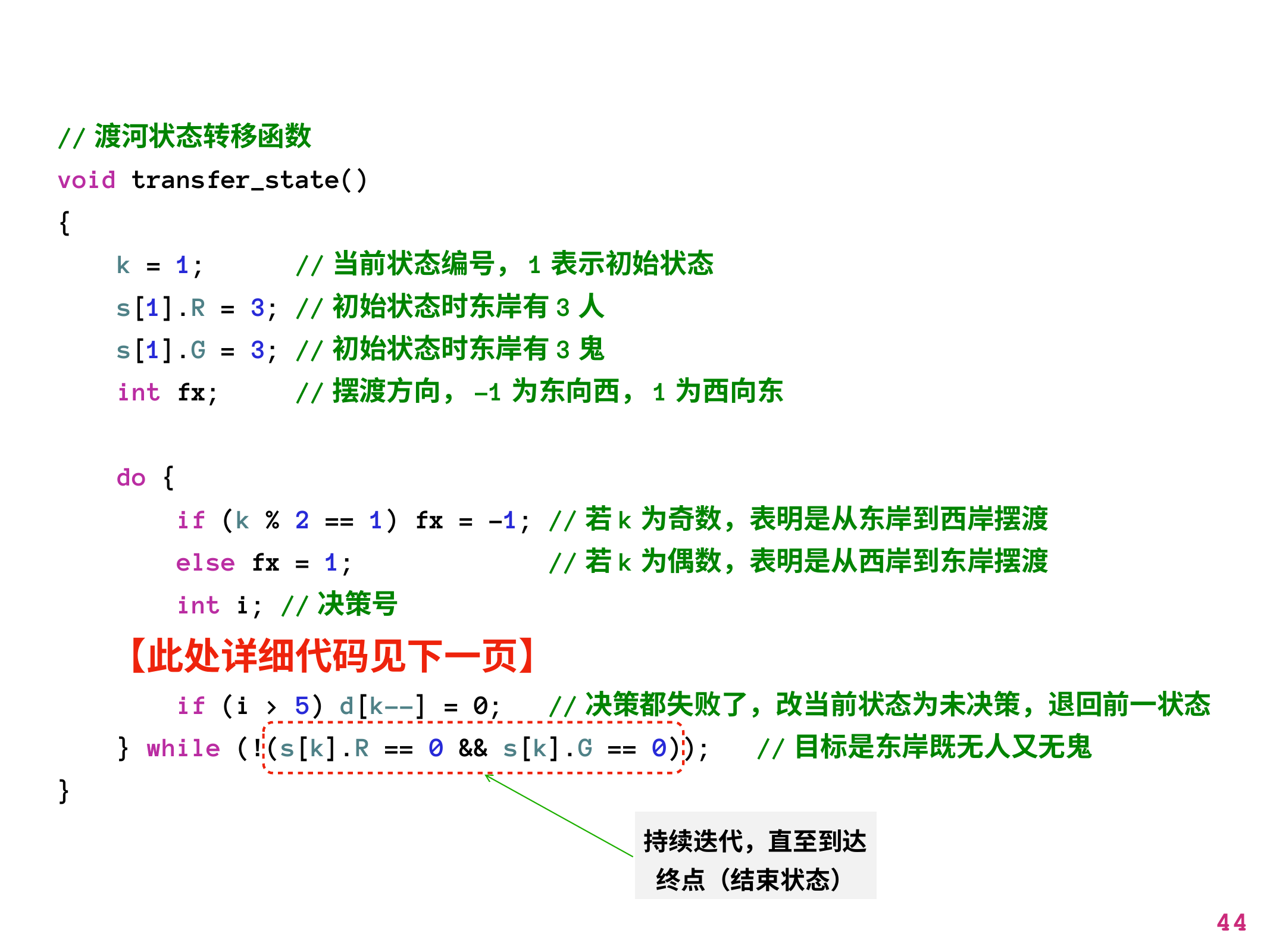

//渡河状态转移函数
void transfer_state()
{
    k = 1;      //当前状态编号，1表示初始状态
    s[1].R = 3; //初始状态时东岸有3人
    s[1].G = 3; //初始状态时东岸有3鬼
    int fx;     //摆渡方向，-1为东向西，1为西向东

    do {
        if (k % 2 == 1) fx = -1; //若k为奇数，表明是从东岸到西岸摆渡
        else fx = 1;             //若k为偶数，表明是从西岸到东岸摆渡
        int i; //决策号
     【此处详细代码见下一页】
        if (i > 5) d[k--] = 0;   //决策都失败了，改当前状态为未决策，退回前一状态
    } while (!(s[k].R == 0 && s[k].G == 0));   //目标是东岸既无人又无鬼
}

持续迭代，直至到达终点（结束状态）
44